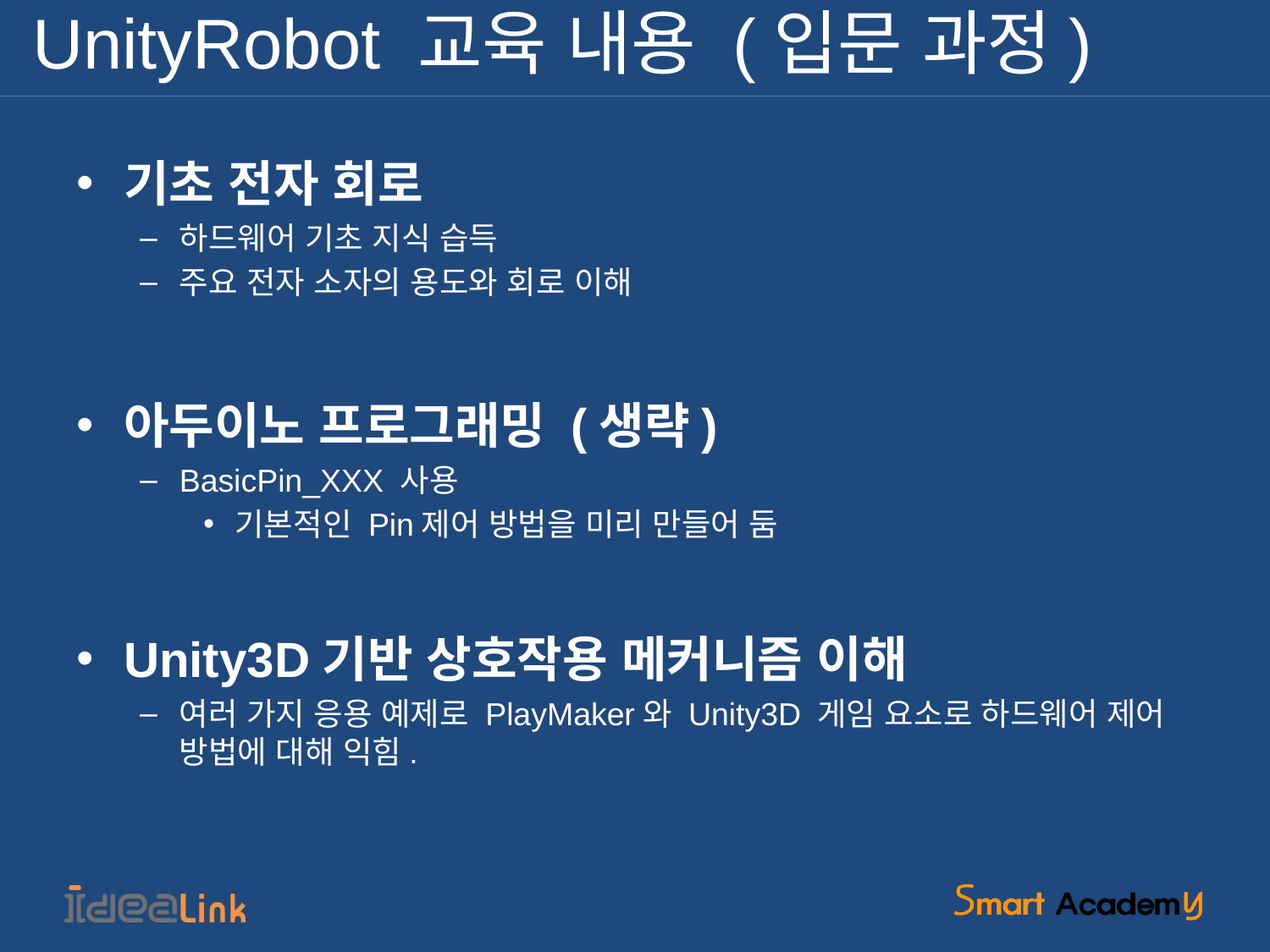

UnityRobot 교육 내용 (입문 과정)
기초 전자 회로
하드웨어 기초 지식 습득
주요 전자 소자의 용도와 회로 이해

아두이노 프로그래밍 (생략)
BasicPin_XXX 사용
기본적인 Pin제어 방법을 미리 만들어 둠

Unity3D기반 상호작용 메커니즘 이해
여러 가지 응용 예제로 PlayMaker와 Unity3D 게임 요소로 하드웨어 제어 방법에 대해 익힘.